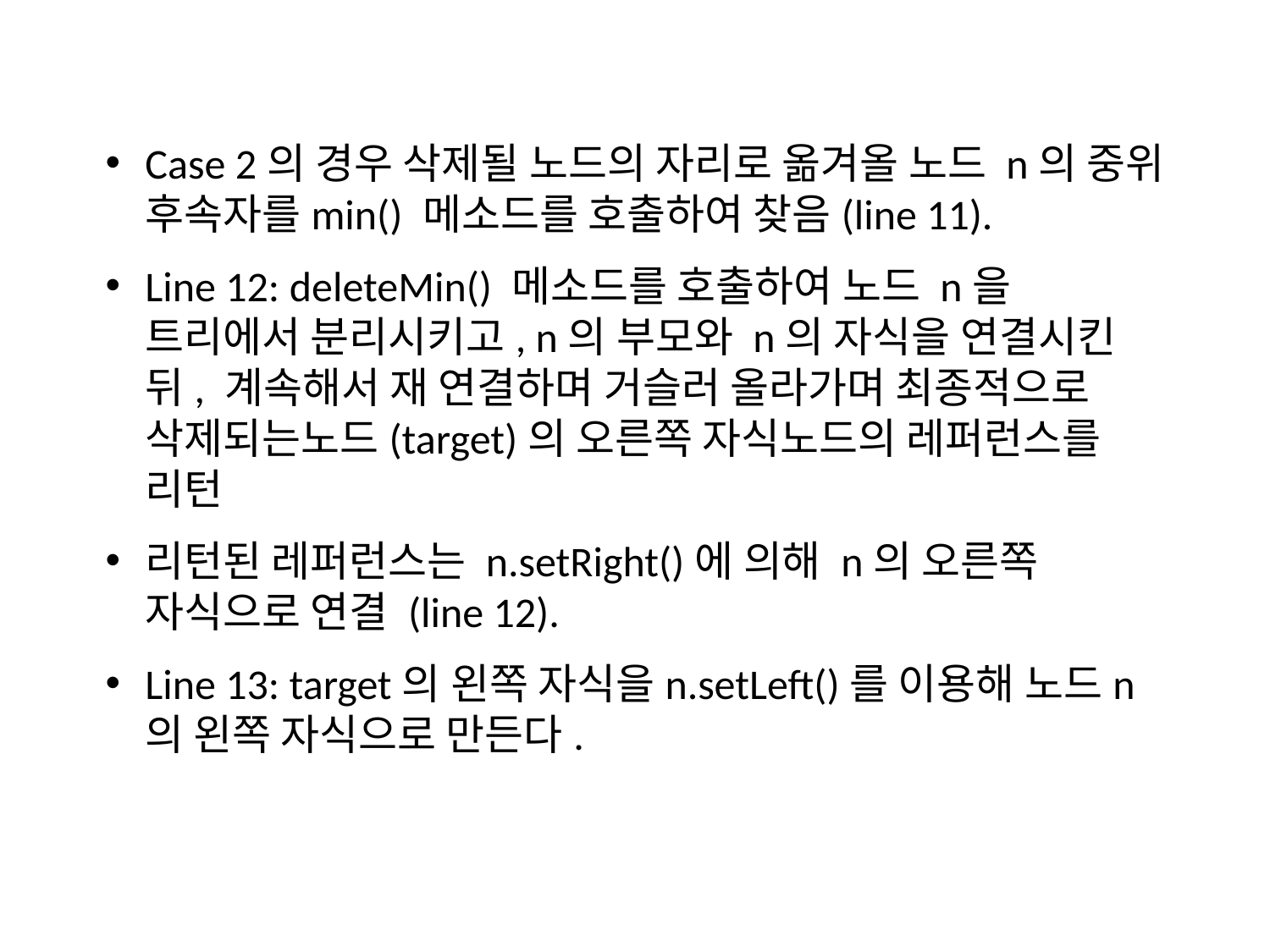

Case 2의 경우 삭제될 노드의 자리로 옮겨올 노드 n의 중위 후속자를min() 메소드를 호출하여 찾음(line 11).
Line 12: deleteMin() 메소드를 호출하여 노드 n을 트리에서 분리시키고, n의 부모와 n의 자식을 연결시킨 뒤, 계속해서 재 연결하며 거슬러 올라가며 최종적으로 삭제되는노드(target)의 오른쪽 자식노드의 레퍼런스를 리턴
리턴된 레퍼런스는 n.setRight()에 의해 n의 오른쪽 자식으로 연결 (line 12).
Line 13: target의 왼쪽 자식을n.setLeft()를 이용해 노드n의 왼쪽 자식으로 만든다.